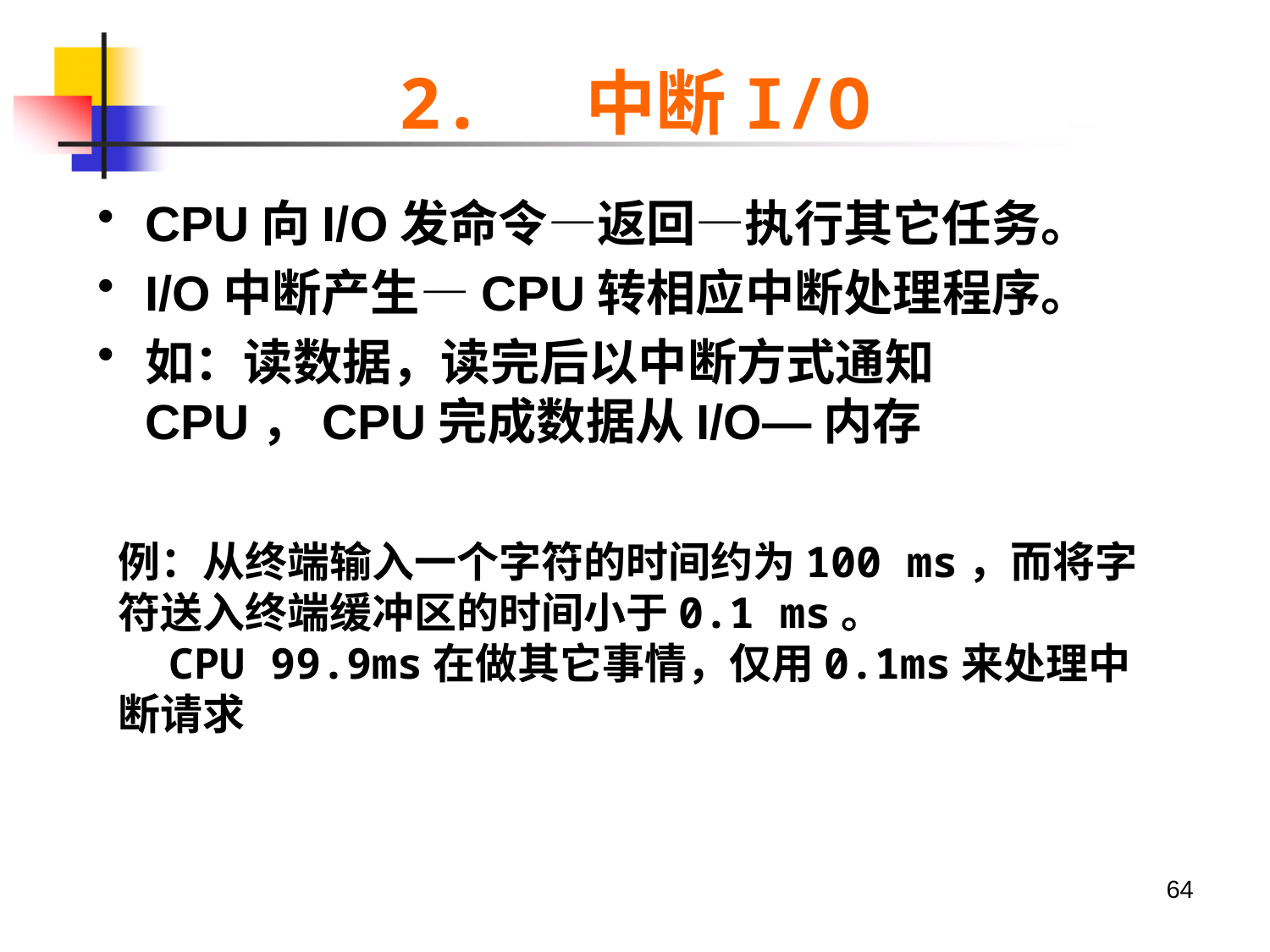

# 2.  中断I/O
CPU向I/O发命令—返回—执行其它任务。
I/O中断产生—CPU转相应中断处理程序。
如：读数据，读完后以中断方式通知CPU，CPU完成数据从I/O—内存
例：从终端输入一个字符的时间约为100 ms，而将字符送入终端缓冲区的时间小于0.1 ms。
  CPU 99.9ms在做其它事情，仅用0.1ms来处理中断请求
64